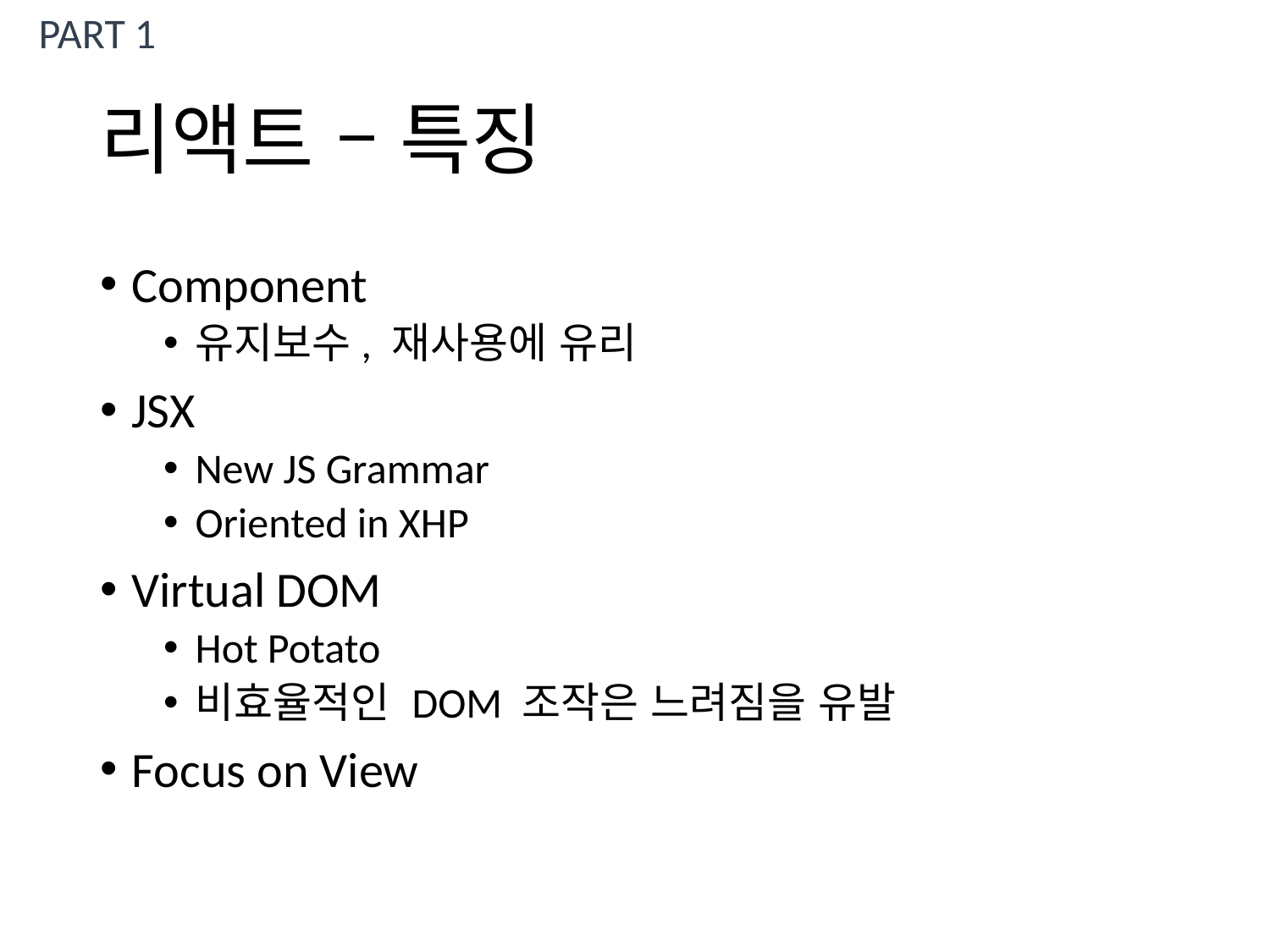

PART 1
# 리액트 – 특징
Component
유지보수, 재사용에 유리
JSX
New JS Grammar
Oriented in XHP
Virtual DOM
Hot Potato
비효율적인 DOM 조작은 느려짐을 유발
Focus on View